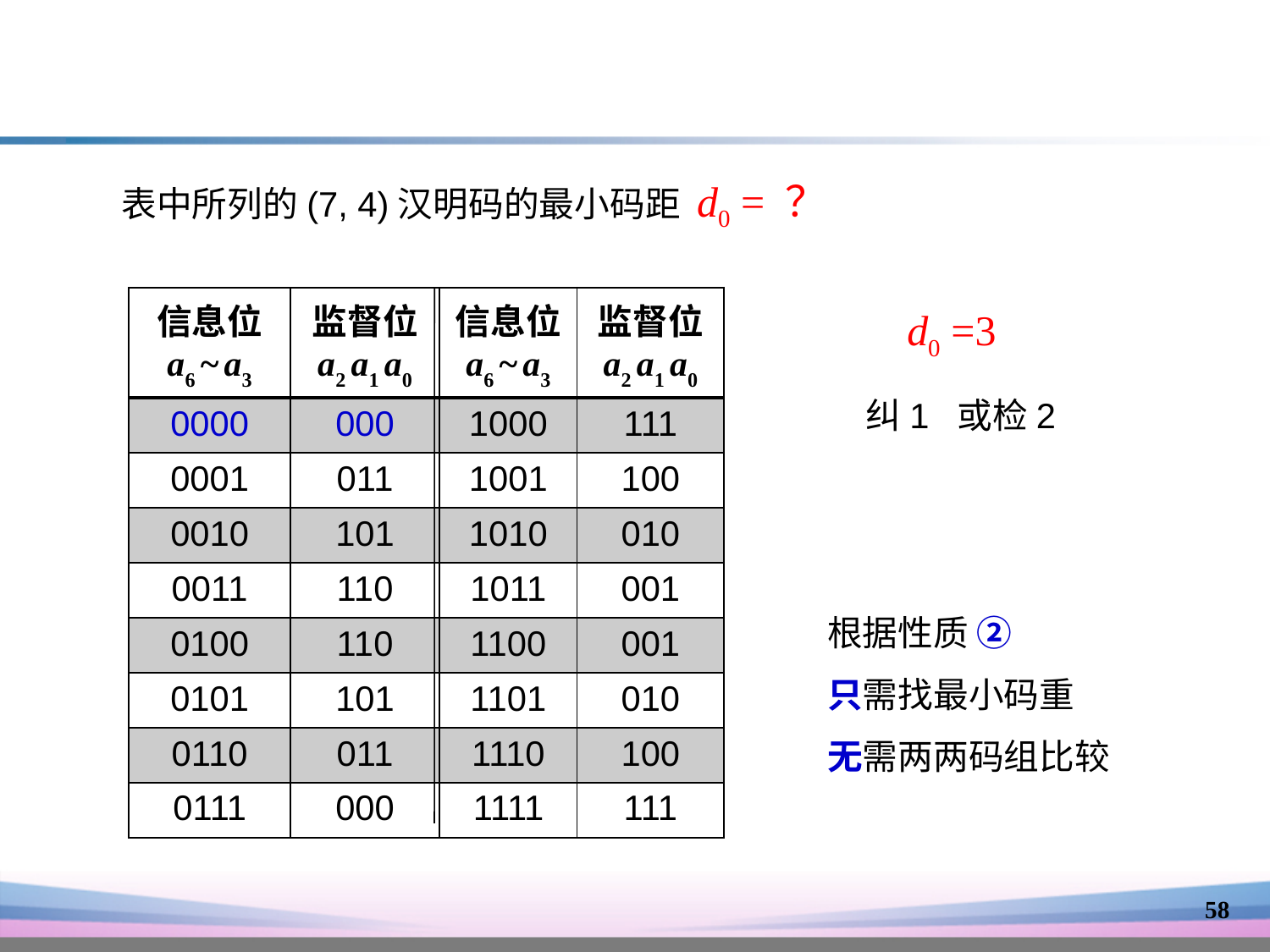

表中所列的(7, 4)汉明码的最小码距 d0 = ？
| 信息位 a6 ~ a3 | 监督位 a2 a1 a0 | 信息位 a6 ~ a3 | 监督位 a2 a1 a0 |
| --- | --- | --- | --- |
| 0000 | 000 | 1000 | 111 |
| 0001 | 011 | 1001 | 100 |
| 0010 | 101 | 1010 | 010 |
| 0011 | 110 | 1011 | 001 |
| 0100 | 110 | 1100 | 001 |
| 0101 | 101 | 1101 | 010 |
| 0110 | 011 | 1110 | 100 |
| 0111 | 000 | 1111 | 111 |
d0 =3
纠1  或检2
根据性质 ②
只需找最小码重
无需两两码组比较
58